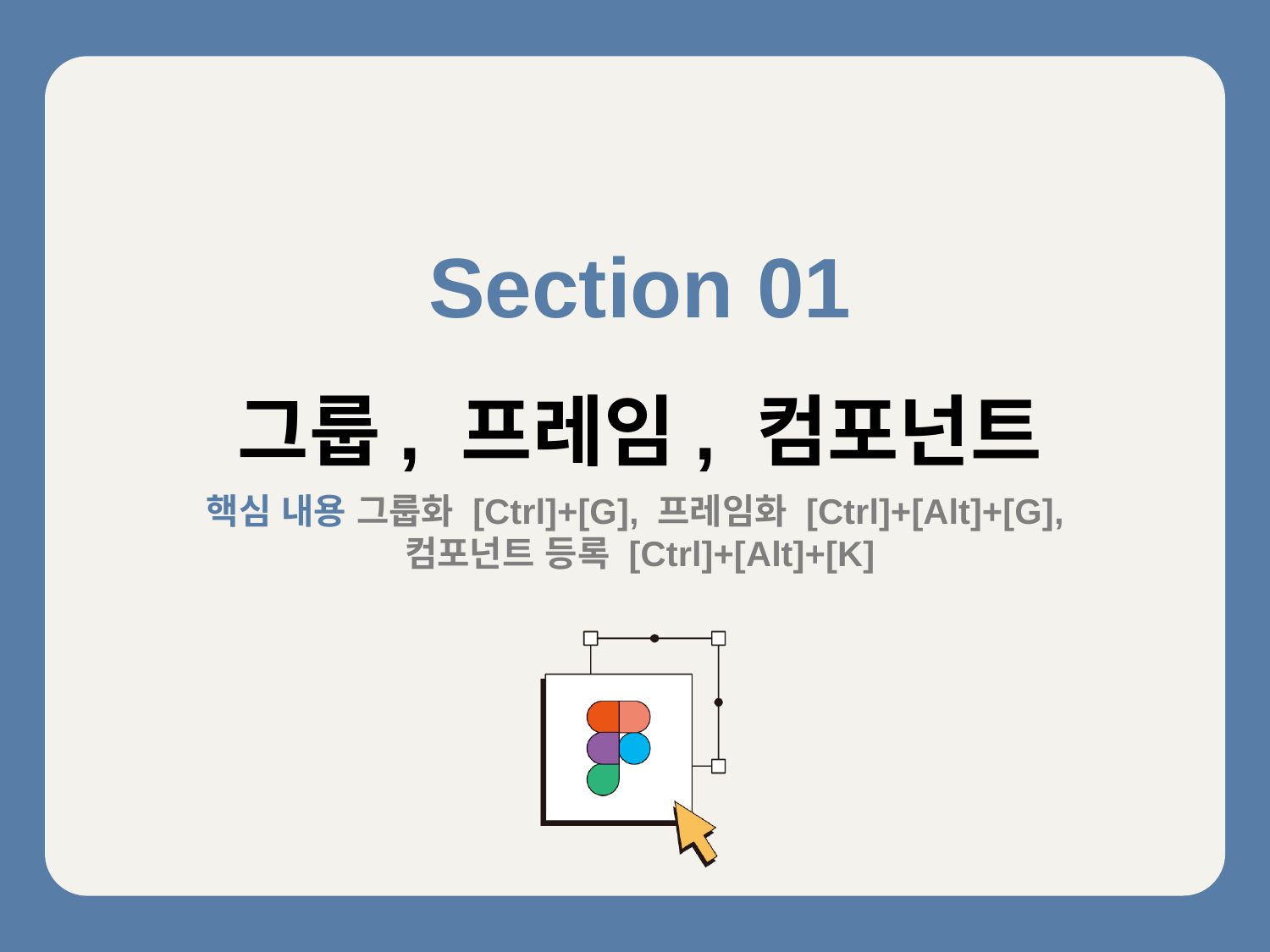

Section 01
그룹, 프레임, 컴포넌트
핵심 내용 그룹화 [Ctrl]+[G], 프레임화 [Ctrl]+[Alt]+[G],
컴포넌트 등록 [Ctrl]+[Alt]+[K]